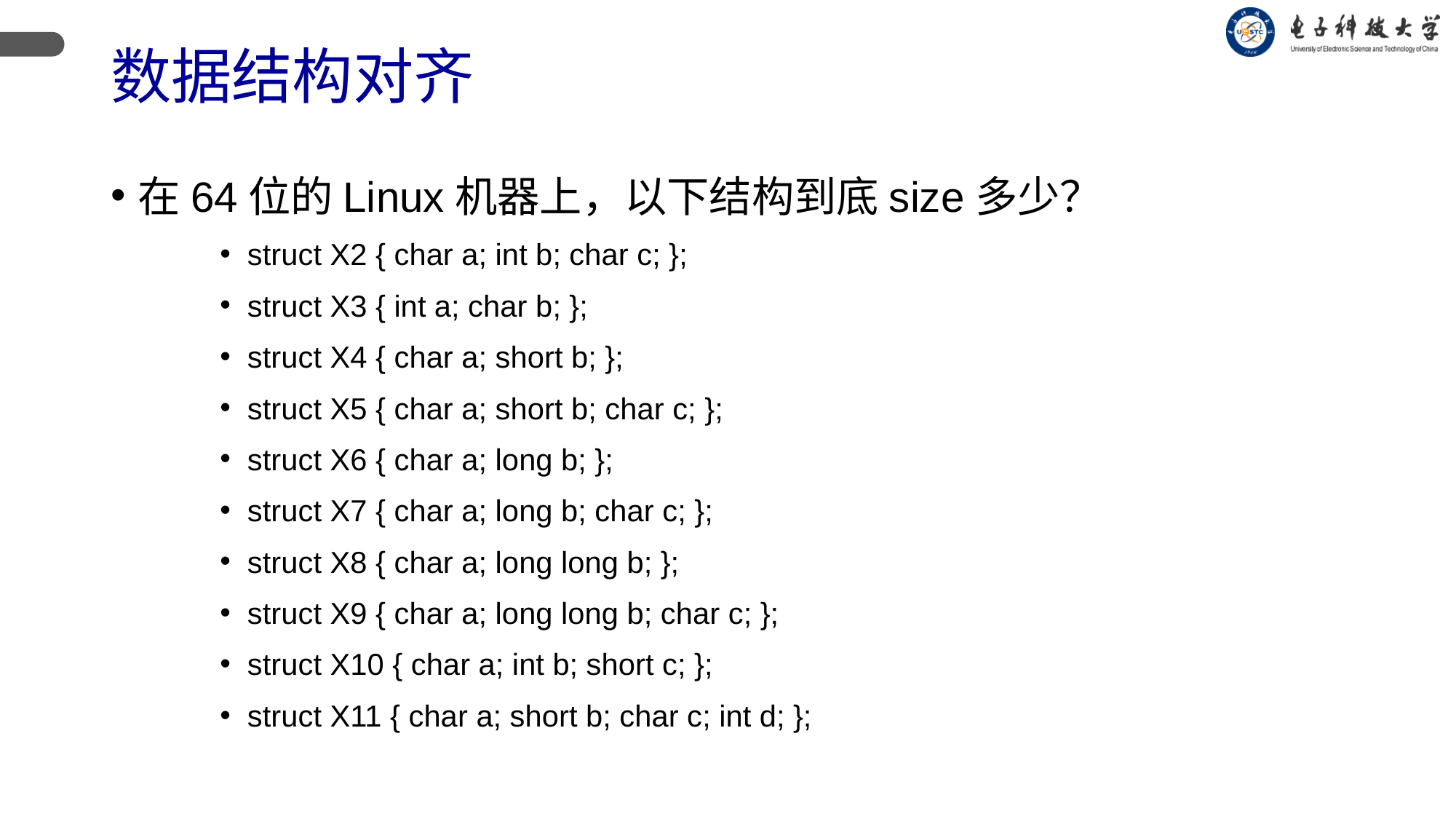

# 数据结构对齐
在64位的Linux机器上，以下结构到底size多少？
struct X2 { char a; int b; char c; };
struct X3 { int a; char b; };
struct X4 { char a; short b; };
struct X5 { char a; short b; char c; };
struct X6 { char a; long b; };
struct X7 { char a; long b; char c; };
struct X8 { char a; long long b; };
struct X9 { char a; long long b; char c; };
struct X10 { char a; int b; short c; };
struct X11 { char a; short b; char c; int d; };